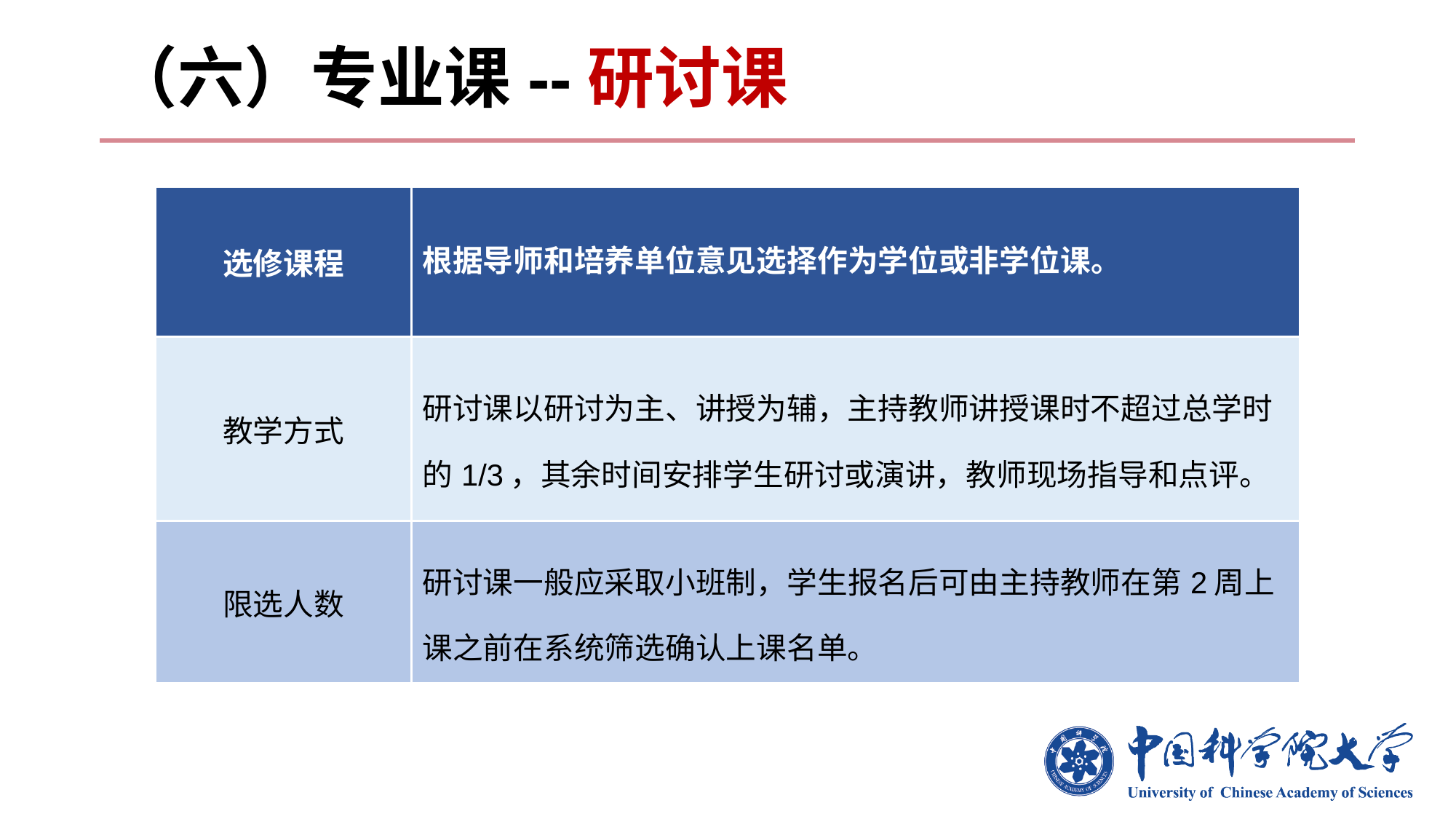

# （六）专业课--研讨课
| 选修课程 | 根据导师和培养单位意见选择作为学位或非学位课。 |
| --- | --- |
| 教学方式 | 研讨课以研讨为主、讲授为辅，主持教师讲授课时不超过总学时的1/3，其余时间安排学生研讨或演讲，教师现场指导和点评。 |
| 限选人数 | 研讨课一般应采取小班制，学生报名后可由主持教师在第2周上课之前在系统筛选确认上课名单。 |